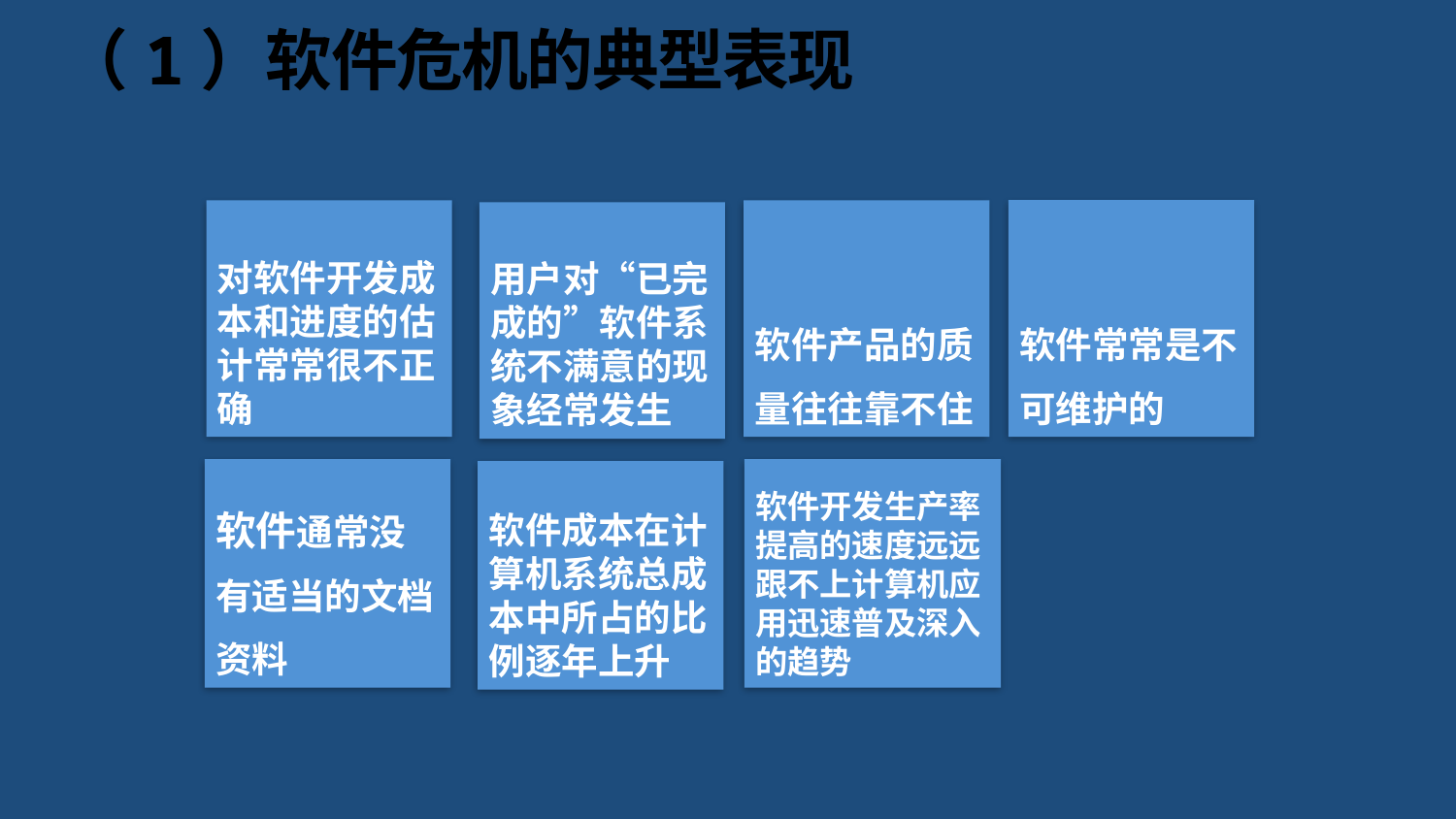

# （1）软件危机的典型表现
软件常常是不可维护的
对软件开发成本和进度的估计常常很不正确
软件产品的质量往往靠不住
用户对“已完成的”软件系统不满意的现象经常发生
软件通常没有适当的文档资料
软件开发生产率提高的速度远远跟不上计算机应用迅速普及深入的趋势
软件成本在计算机系统总成本中所占的比例逐年上升